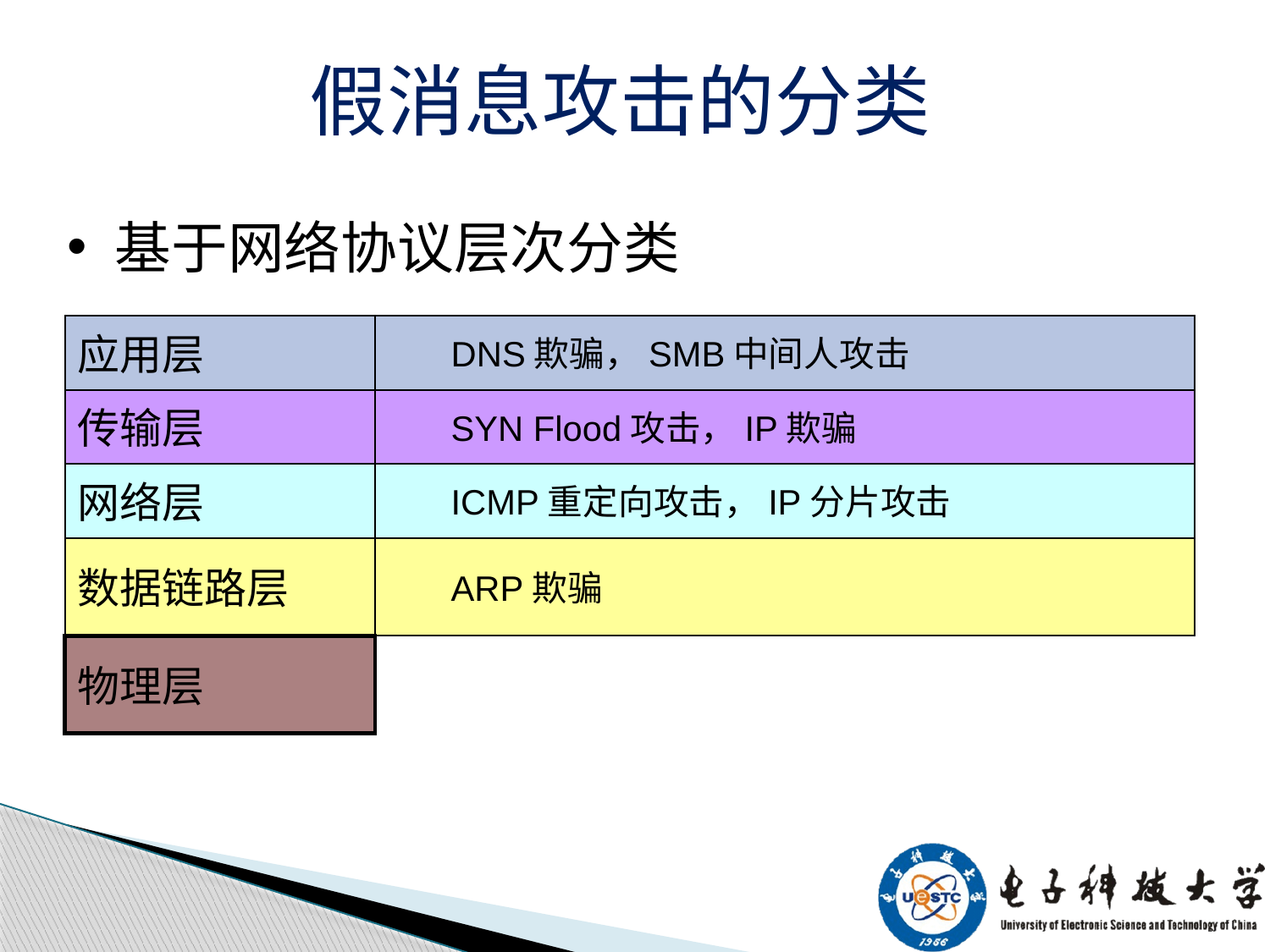

假消息攻击的分类
基于网络协议层次分类
应用层
DNS欺骗，SMB中间人攻击
传输层
SYN Flood攻击，IP欺骗
网络层
ICMP重定向攻击，IP分片攻击
数据链路层
ARP欺骗
物理层